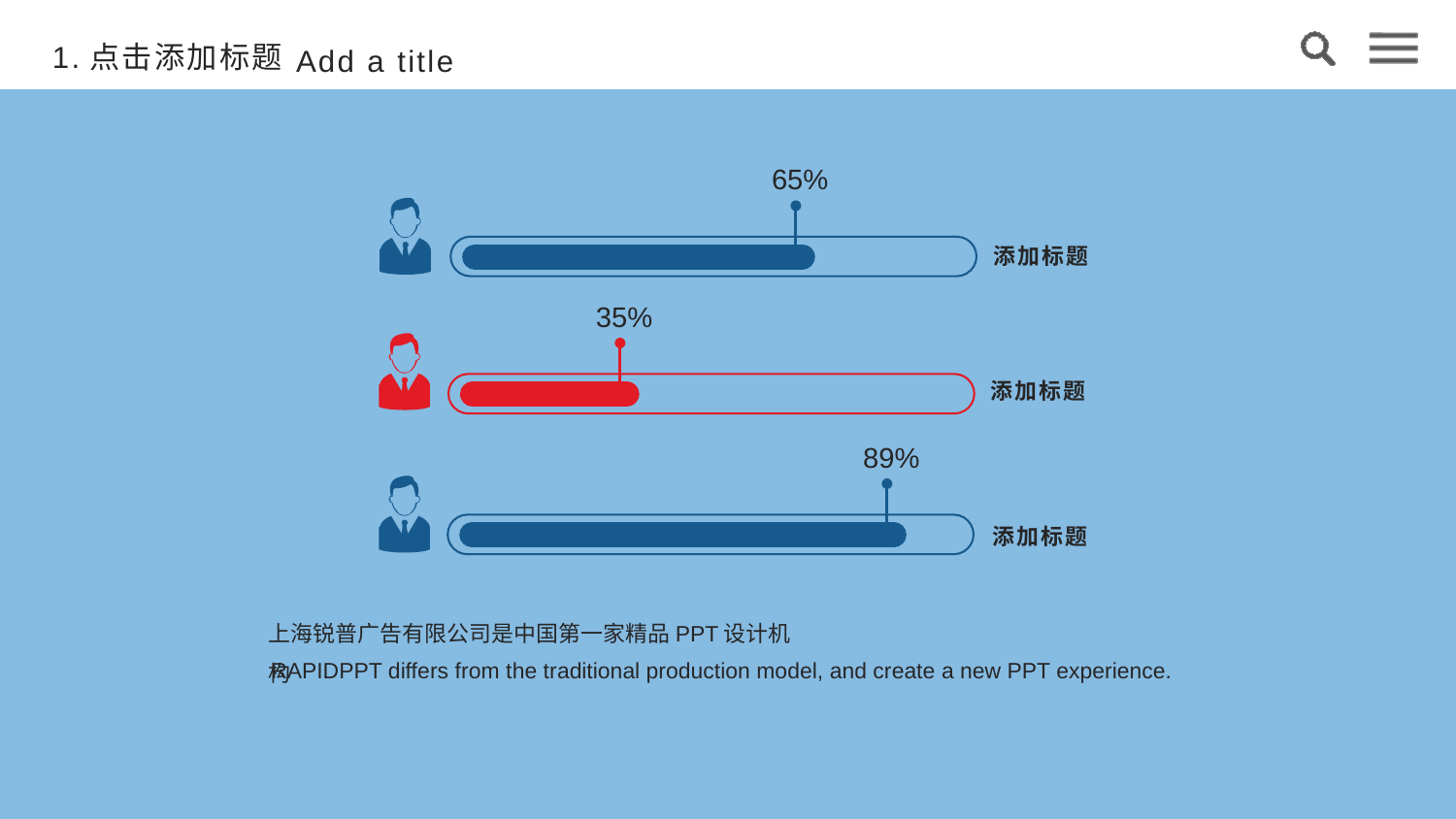

1.点击添加标题
Add a title

65%

添加标题

35%

添加标题

89%

添加标题

上海锐普广告有限公司是中国第一家精品PPT设计机构
RAPIDPPT differs from the traditional production model, and create a new PPT experience.